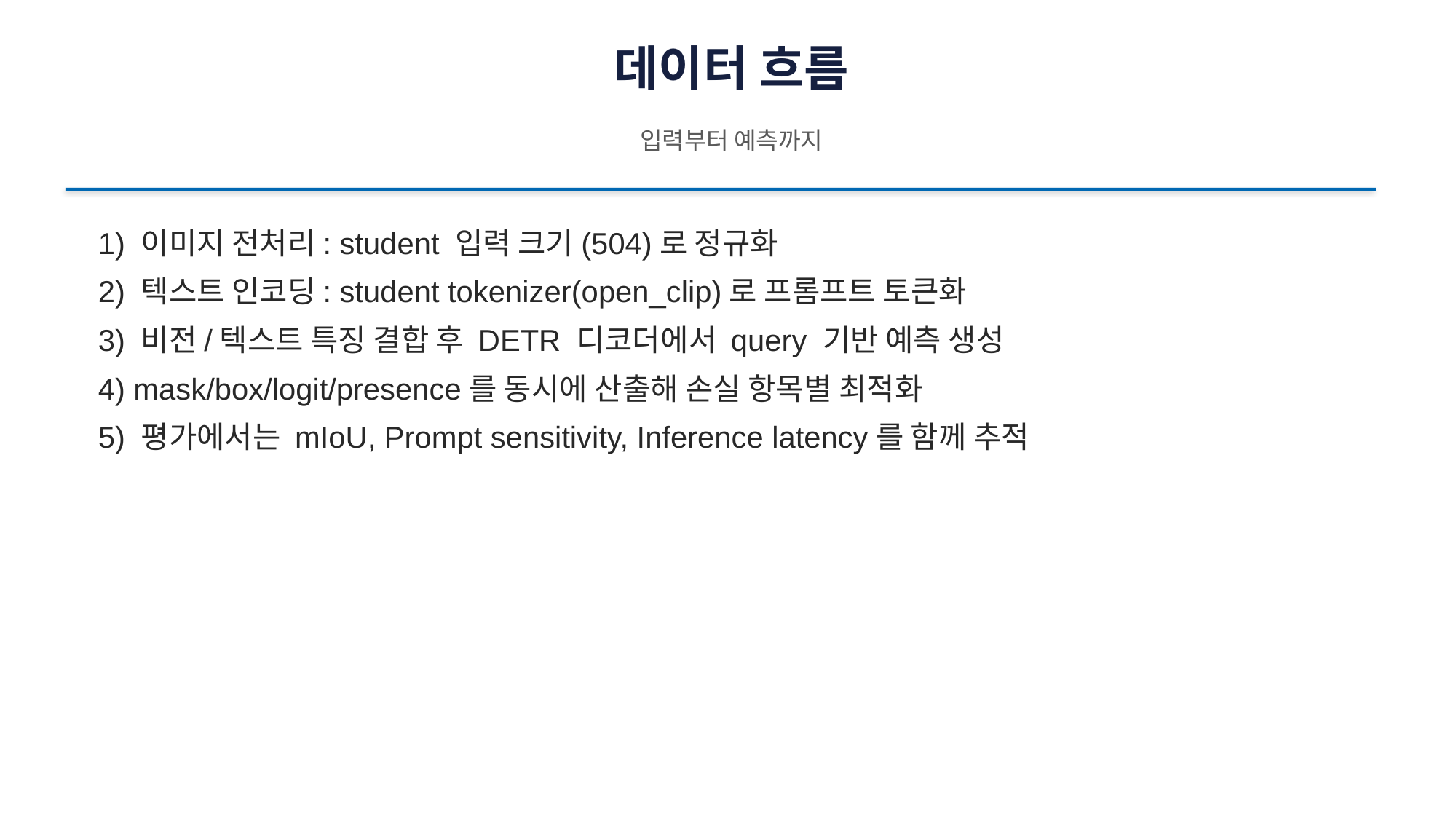

데이터 흐름
입력부터 예측까지

1) 이미지 전처리: student 입력 크기(504)로 정규화
2) 텍스트 인코딩: student tokenizer(open_clip)로 프롬프트 토큰화
3) 비전/텍스트 특징 결합 후 DETR 디코더에서 query 기반 예측 생성
4) mask/box/logit/presence를 동시에 산출해 손실 항목별 최적화
5) 평가에서는 mIoU, Prompt sensitivity, Inference latency를 함께 추적